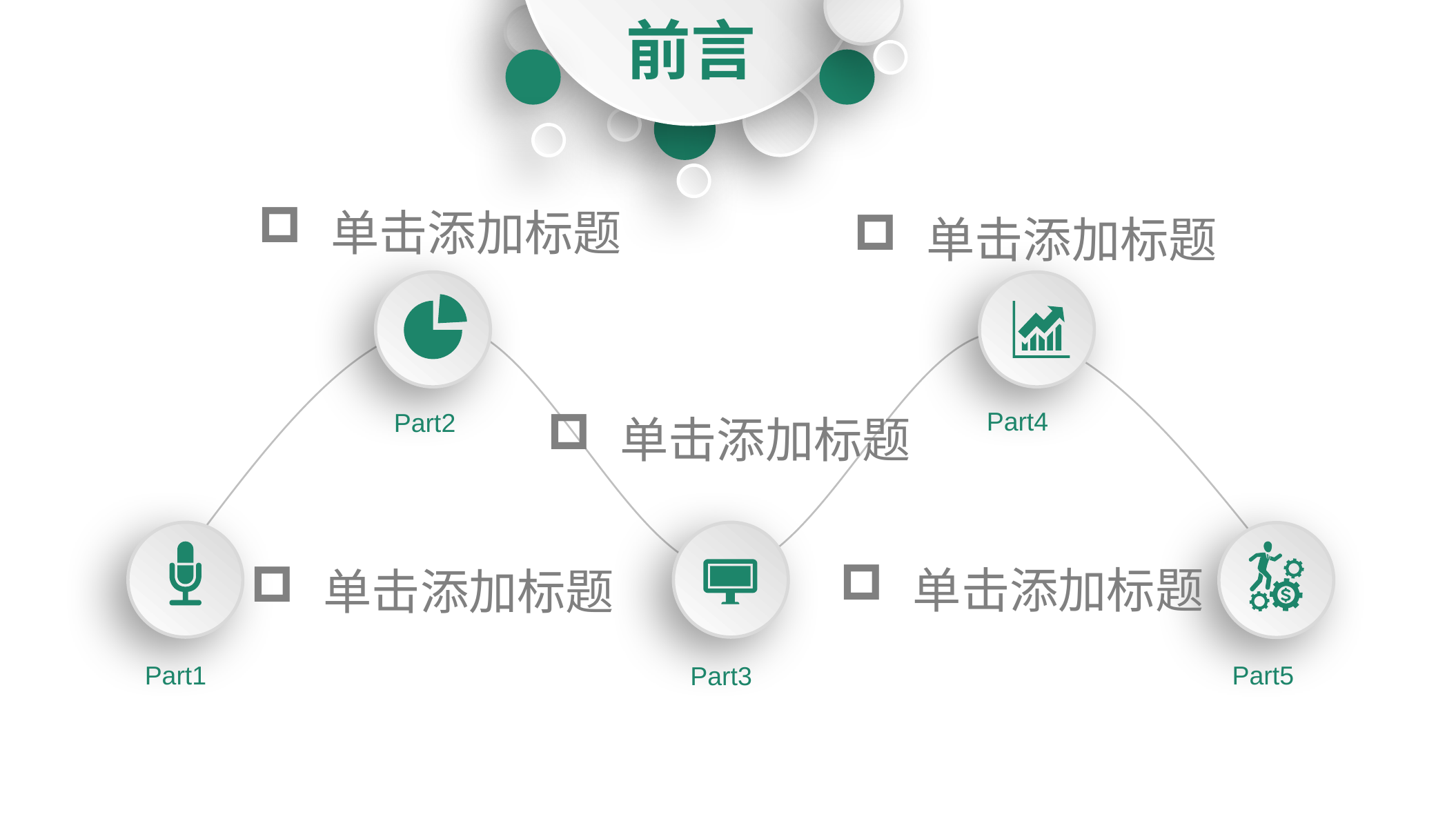

前言

单击添加标题
单击添加标题

Part4
Part2
单击添加标题

单击添加标题
单击添加标题
Part1
Part5
Part3